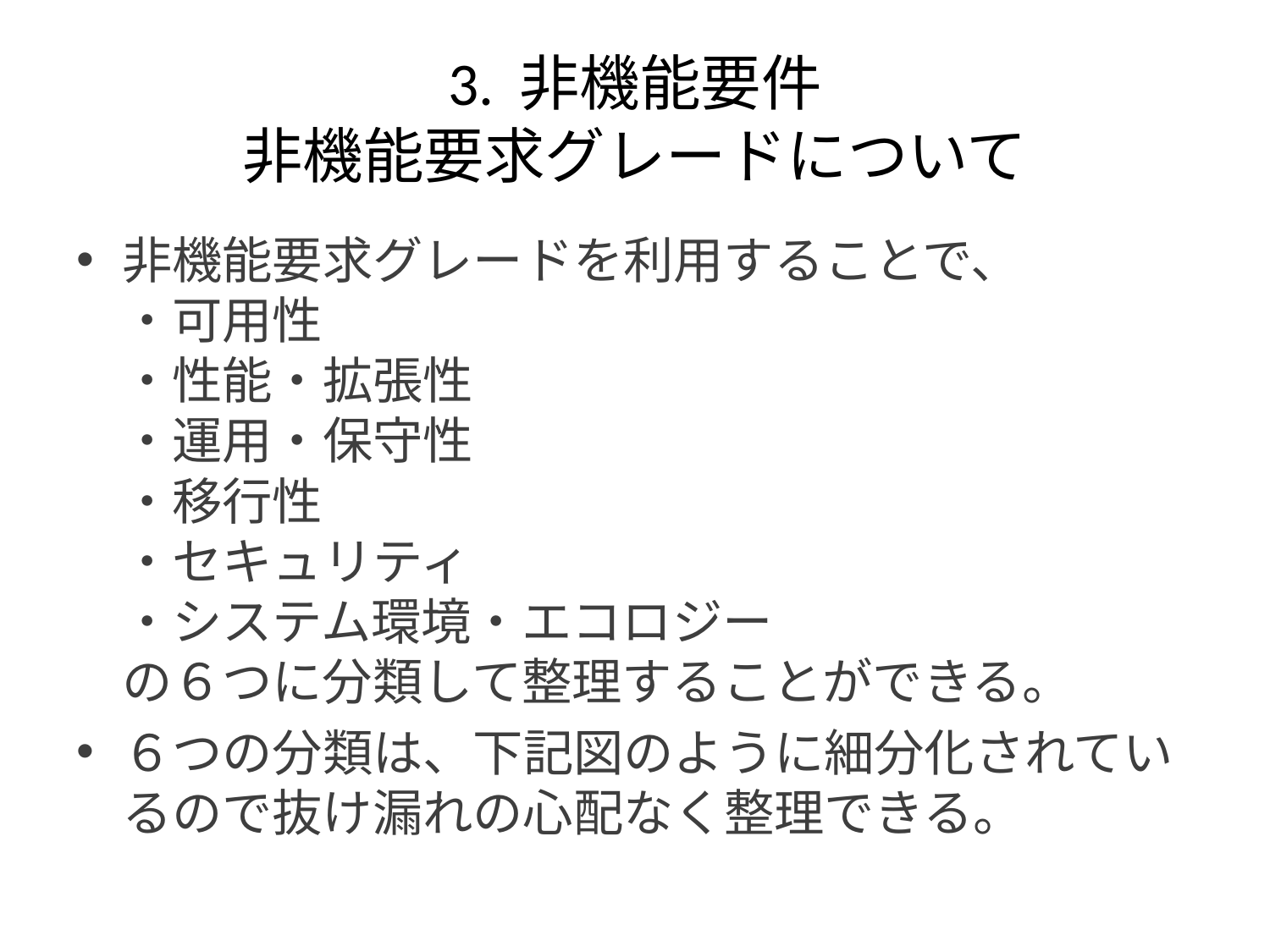

# 3. 非機能要件 非機能要求グレードについて
非機能要求グレードを利用することで、
・可用性
・性能・拡張性
・運用・保守性
・移行性
・セキュリティ
・システム環境・エコロジー
の６つに分類して整理することができる。
６つの分類は、下記図のように細分化されているので抜け漏れの心配なく整理できる。